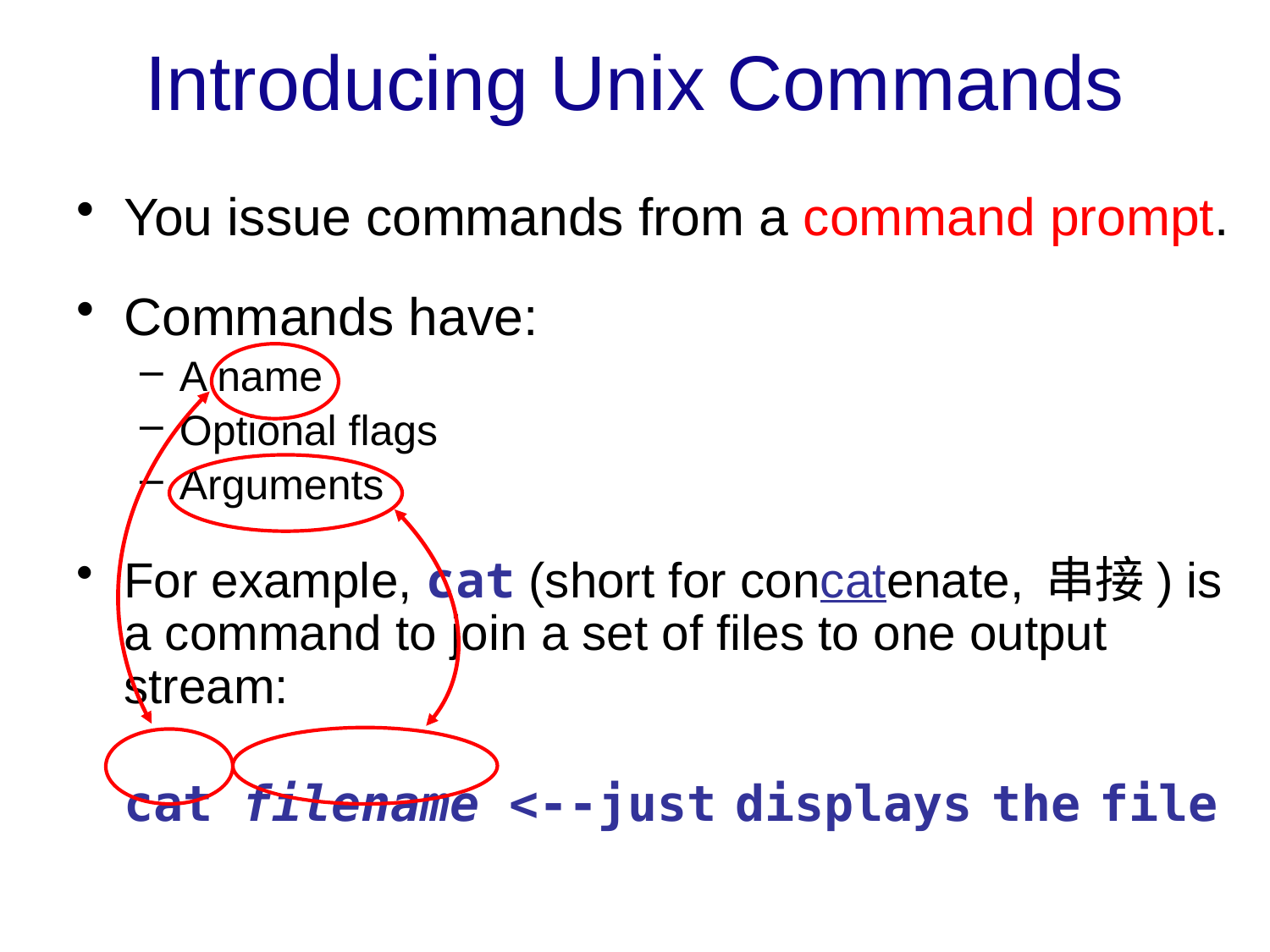

# Introducing Unix Commands
You issue commands from a command prompt.

Commands have:
A name
Optional flags
Arguments

For example, cat (short for concatenate, 串接) is a command to join a set of files to one output stream:

	cat filename <--just displays the file